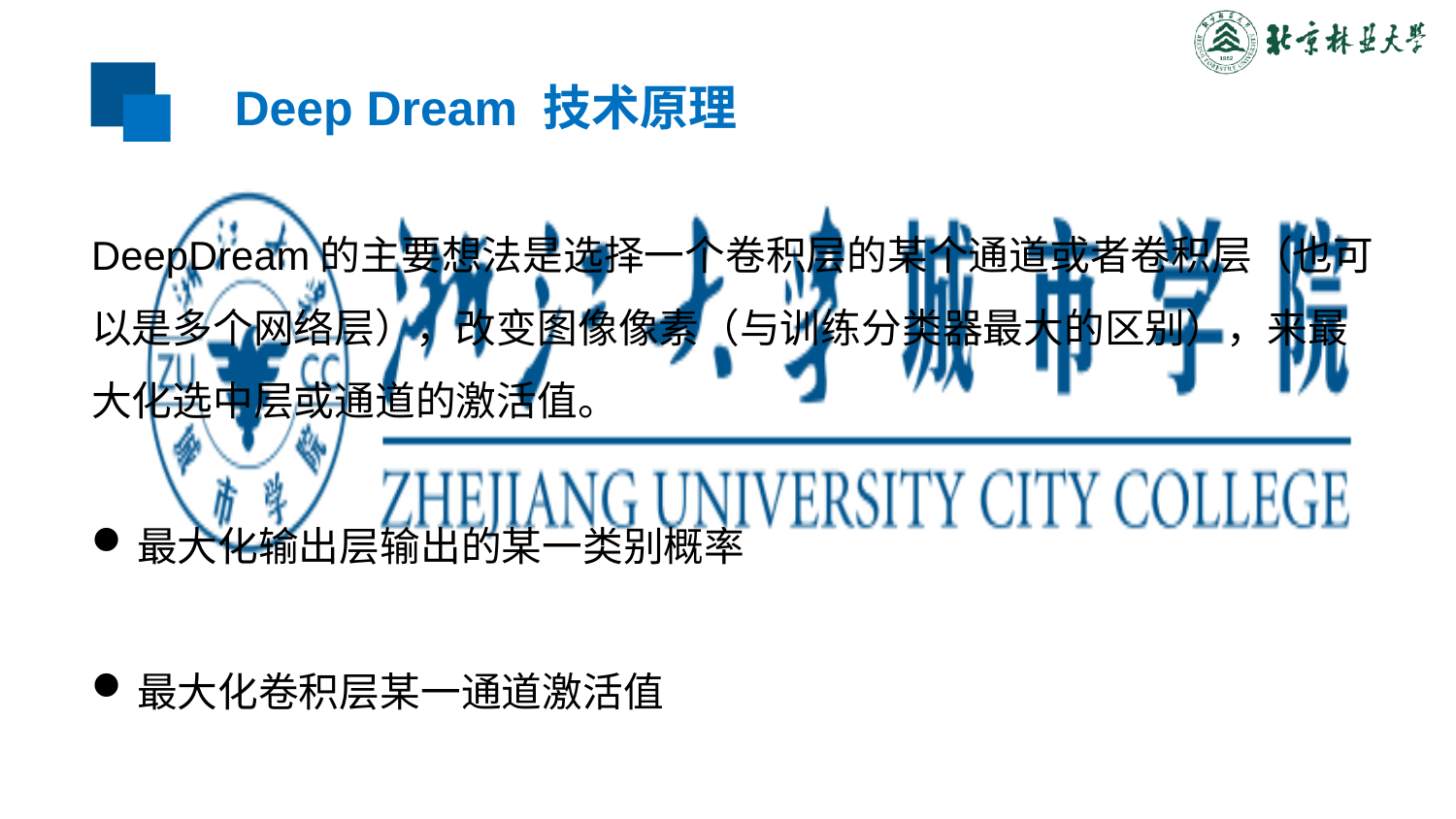

Deep Dream 技术原理
DeepDream的主要想法是选择一个卷积层的某个通道或者卷积层（也可以是多个网络层），改变图像像素（与训练分类器最大的区别），来最大化选中层或通道的激活值。

最大化输出层输出的某一类别概率

最大化卷积层某一通道激活值